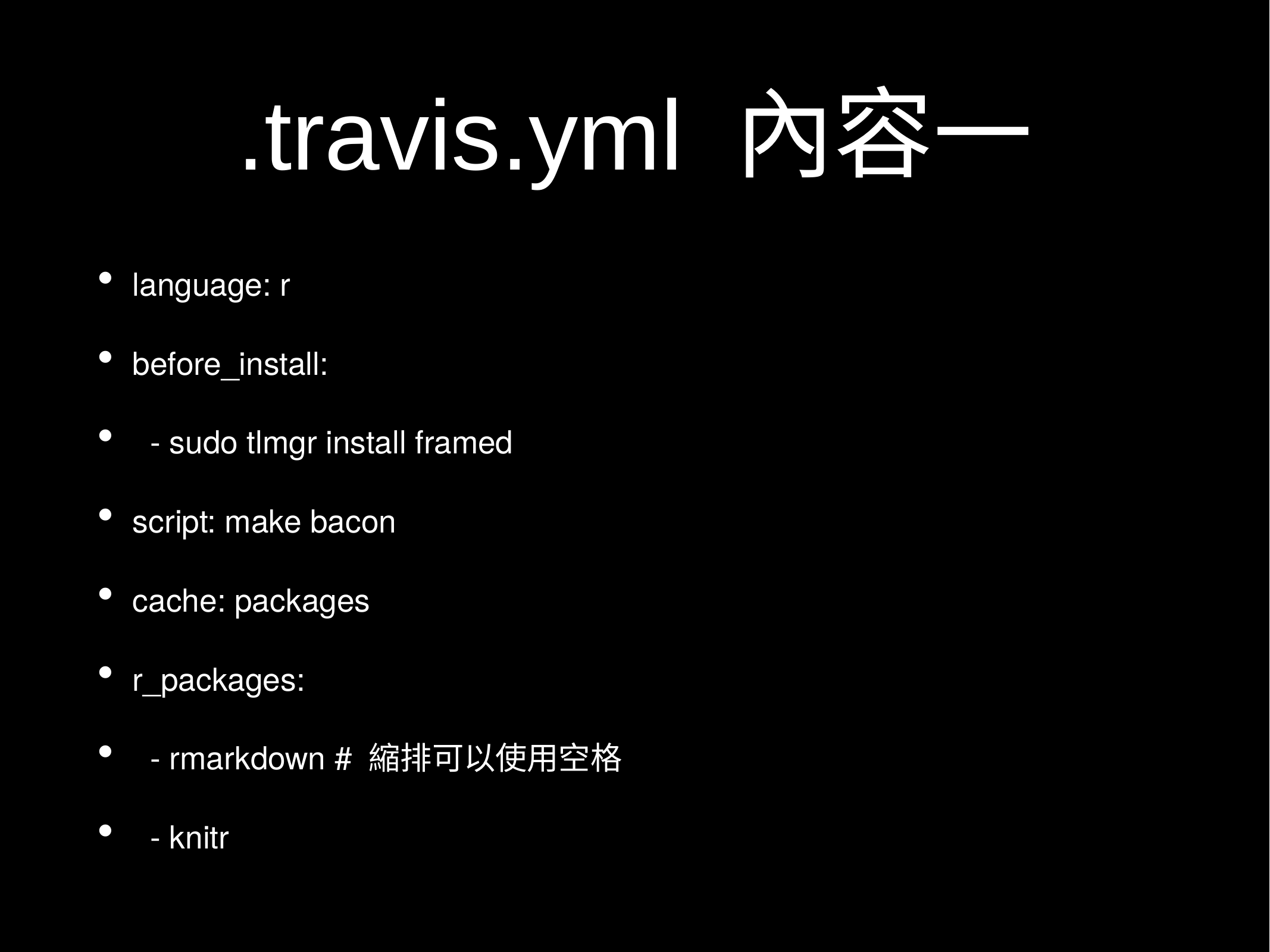

# .travis.yml 內容一
language: r
before_install:
  - sudo tlmgr install framed
script: make bacon
cache: packages
r_packages:
  - rmarkdown # 縮排可以使用空格
  - knitr